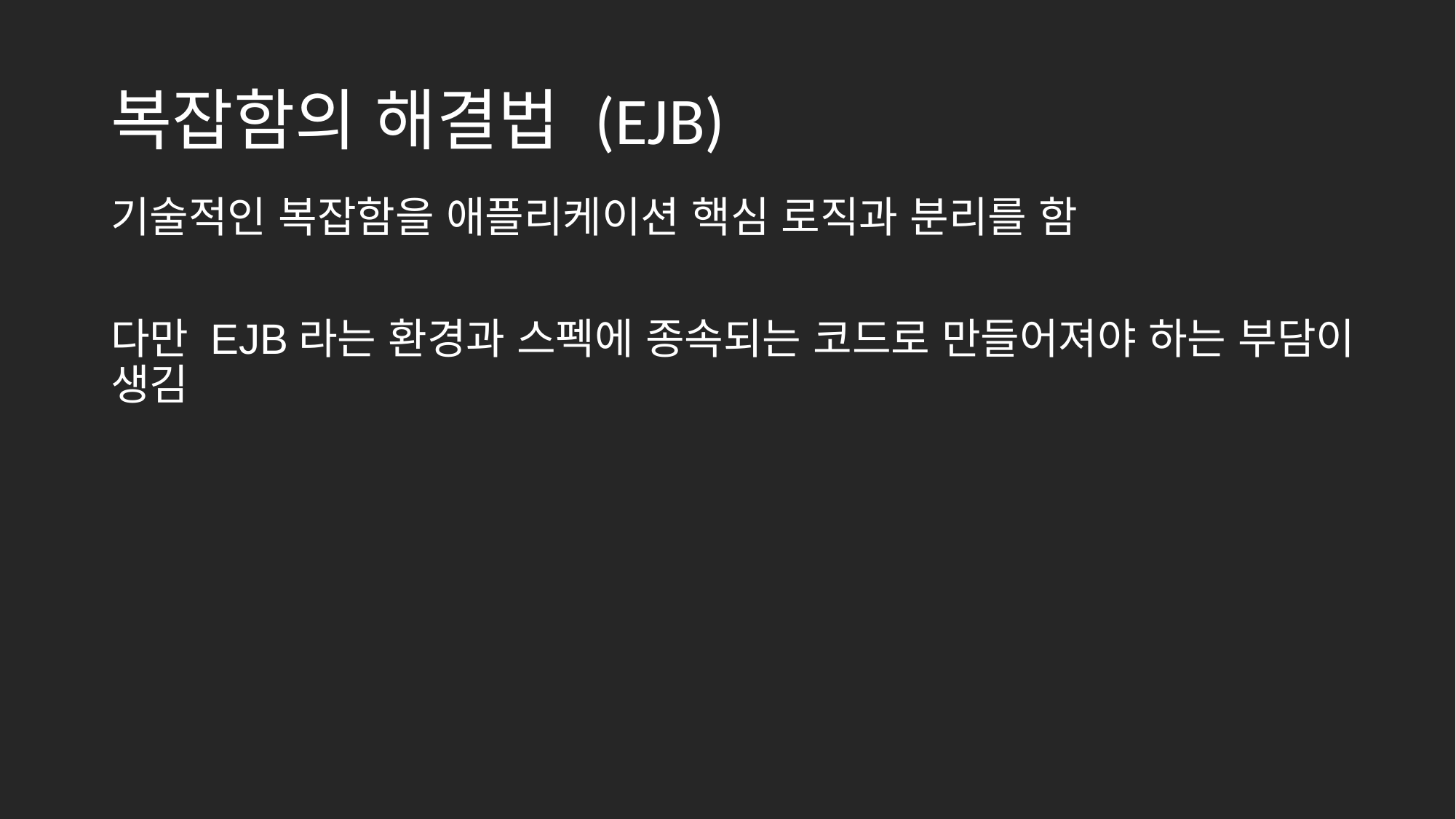

# 복잡함의 해결법 (EJB)
기술적인 복잡함을 애플리케이션 핵심 로직과 분리를 함

다만 EJB라는 환경과 스펙에 종속되는 코드로 만들어져야 하는 부담이 생김